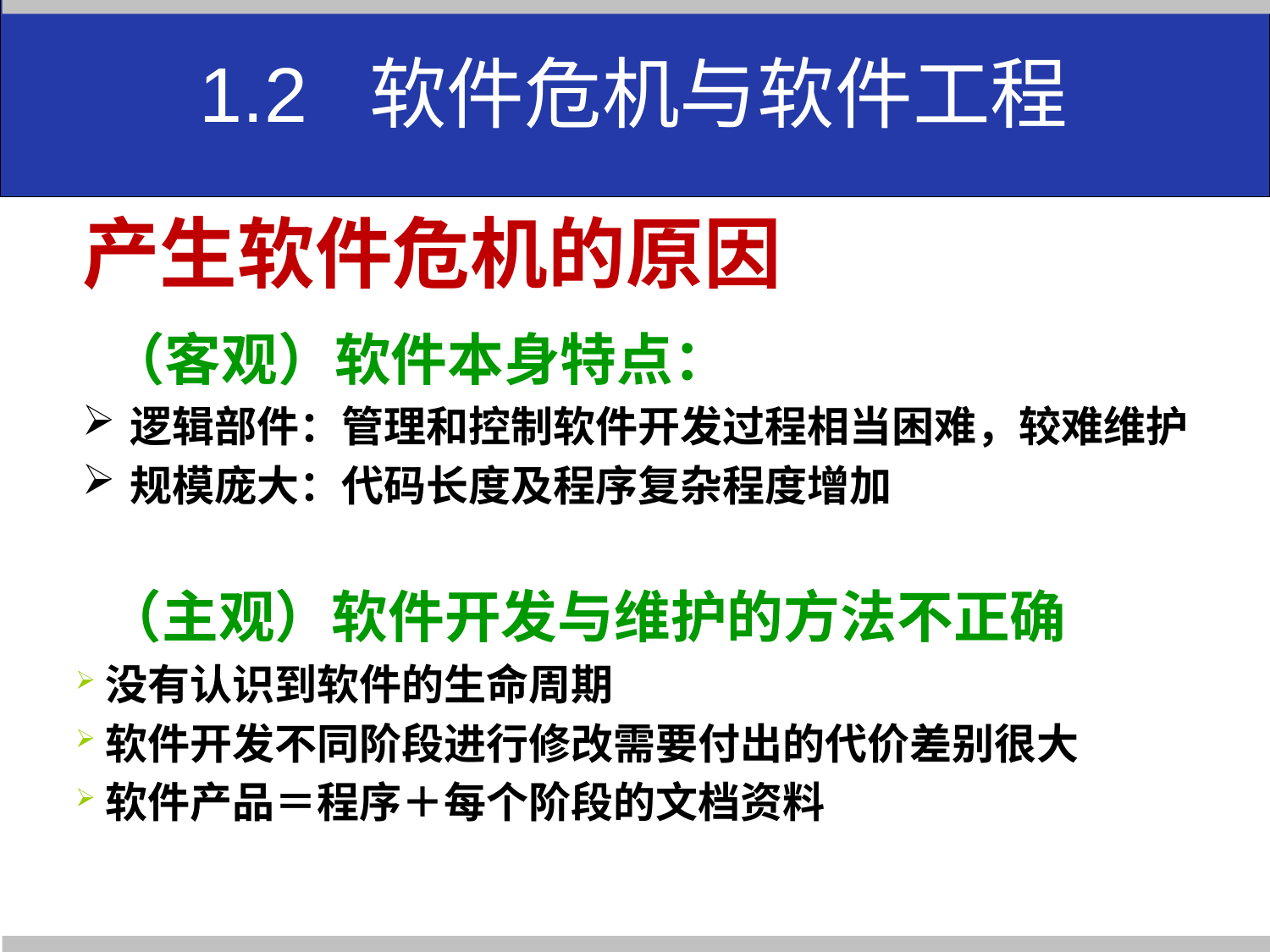

1.2  软件危机与软件工程
# 产生软件危机的原因
 （客观）软件本身特点：
逻辑部件：管理和控制软件开发过程相当困难，较难维护
规模庞大：代码长度及程序复杂程度增加
（主观）软件开发与维护的方法不正确
没有认识到软件的生命周期
软件开发不同阶段进行修改需要付出的代价差别很大
软件产品＝程序＋每个阶段的文档资料
35